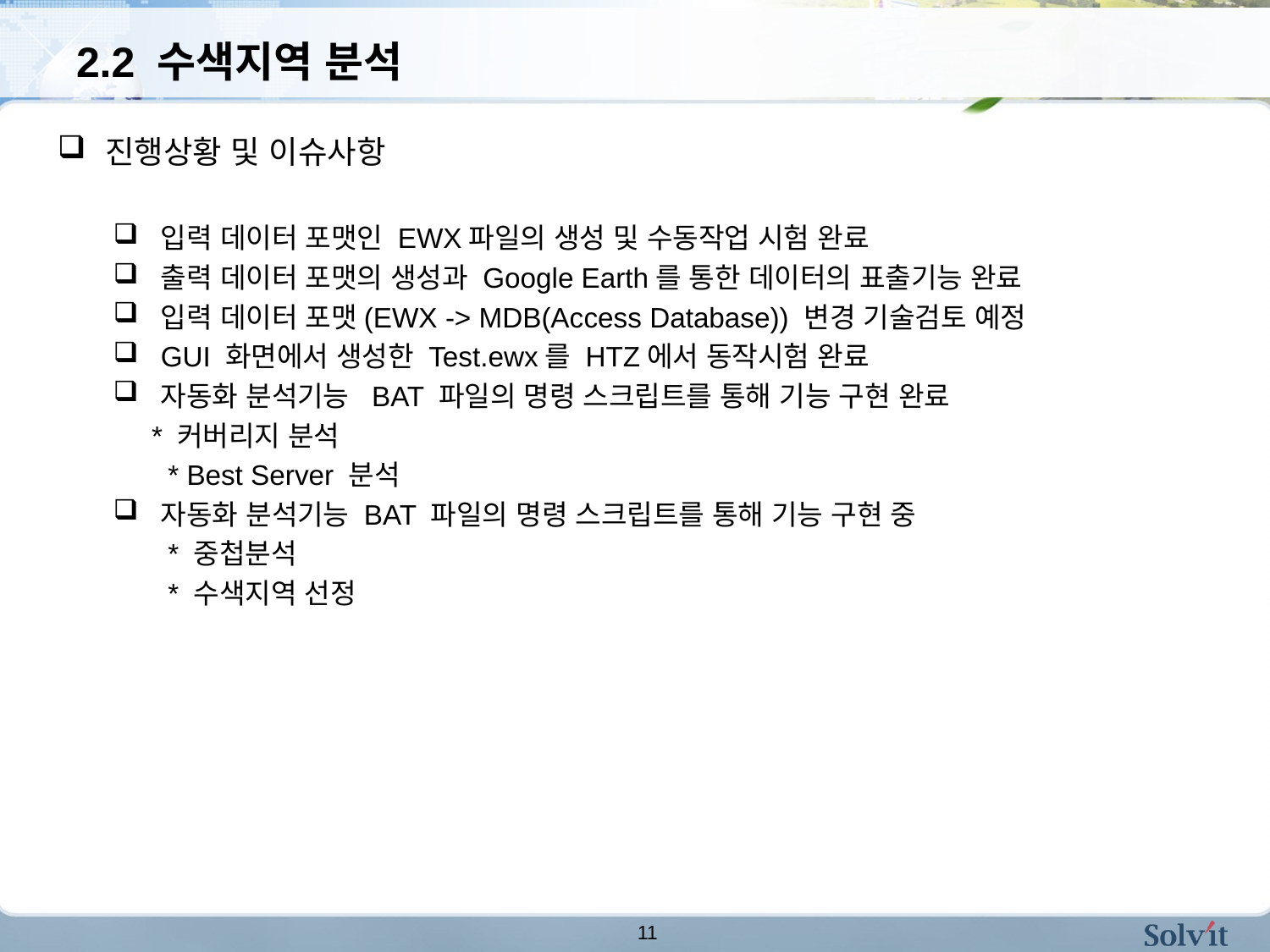

# 2.2 수색지역 분석
진행상황 및 이슈사항

입력 데이터 포맷인 EWX파일의 생성 및 수동작업 시험 완료
출력 데이터 포맷의 생성과 Google Earth를 통한 데이터의 표출기능 완료
입력 데이터 포맷(EWX -> MDB(Access Database)) 변경 기술검토 예정
GUI 화면에서 생성한 Test.ewx를 HTZ에서 동작시험 완료
자동화 분석기능  BAT 파일의 명령 스크립트를 통해 기능 구현 완료
            * 커버리지 분석
       * Best Server 분석
자동화 분석기능 BAT 파일의 명령 스크립트를 통해 기능 구현 중
       * 중첩분석
       * 수색지역 선정

11